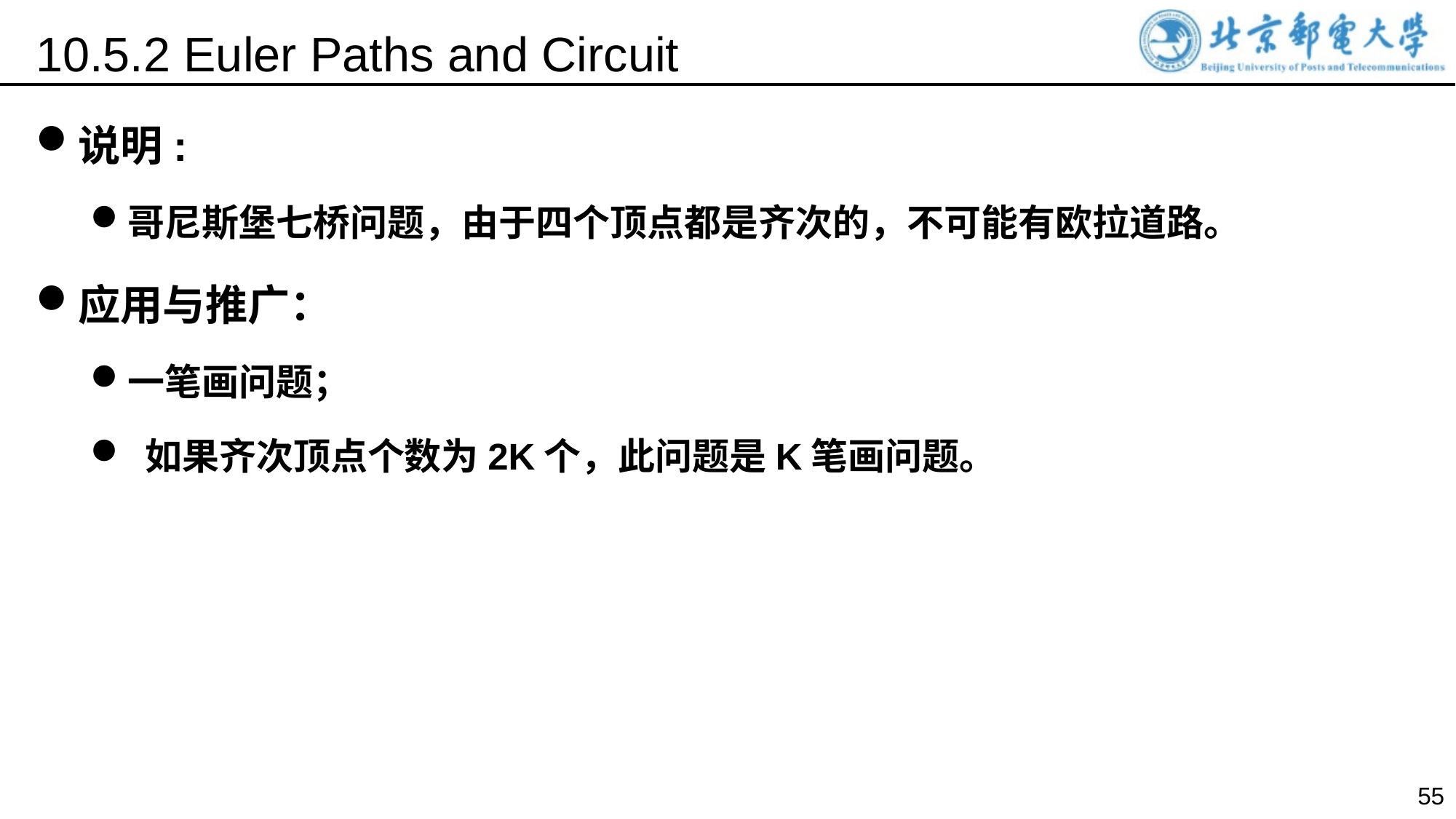

10.5.2 Euler Paths and Circuit
说明:
哥尼斯堡七桥问题，由于四个顶点都是齐次的，不可能有欧拉道路。
应用与推广：
一笔画问题；
 如果齐次顶点个数为2K个，此问题是K笔画问题。